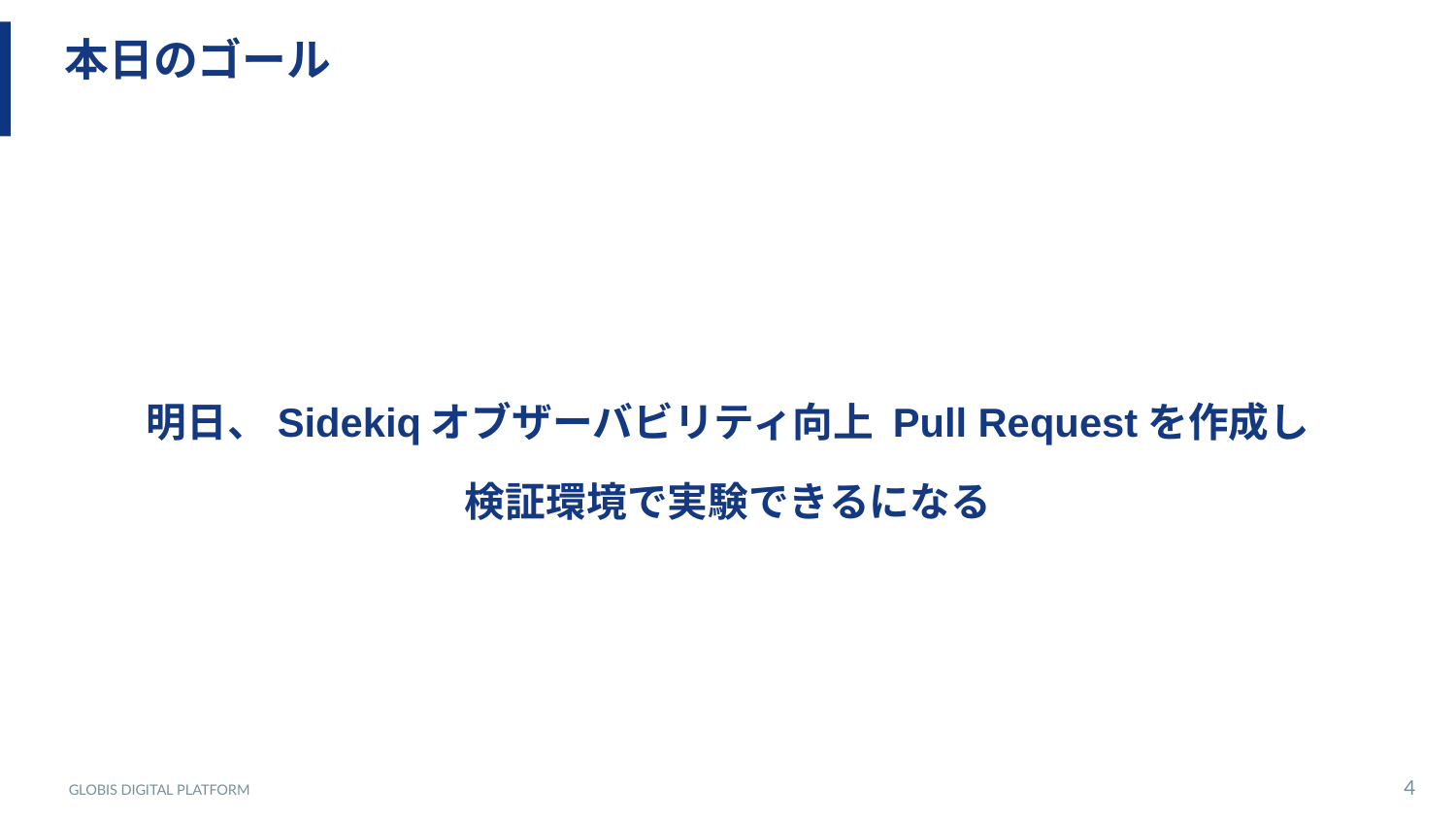

# 本日のゴール

明日、Sidekiqオブザーバビリティ向上 Pull Requestを作成し
検証環境で実験できるになる